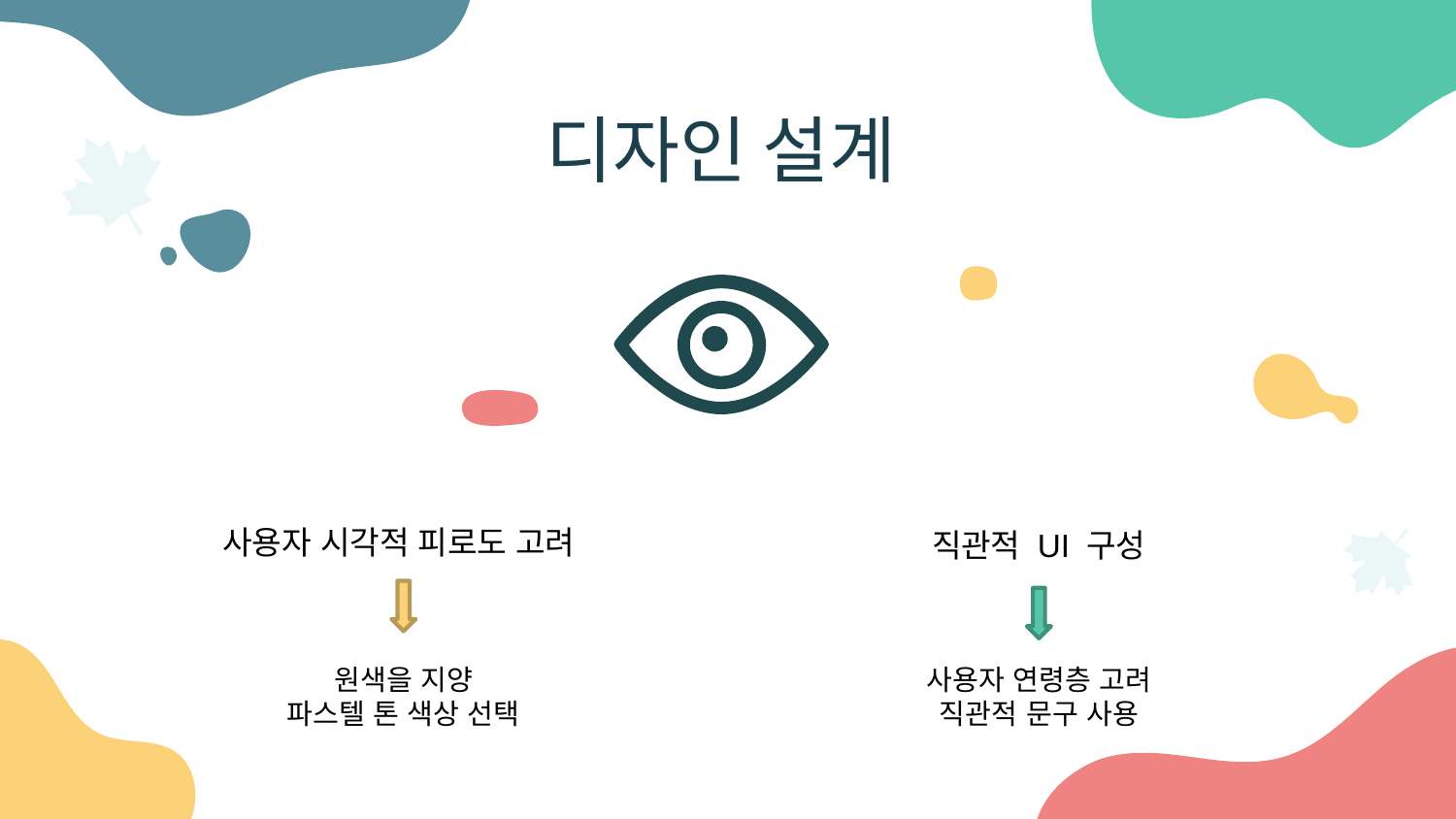

# 디자인 설계

사용자 시각적 피로도 고려
직관적 UI 구성

원색을 지양
파스텔 톤 색상 선택
사용자 연령층 고려
직관적 문구 사용